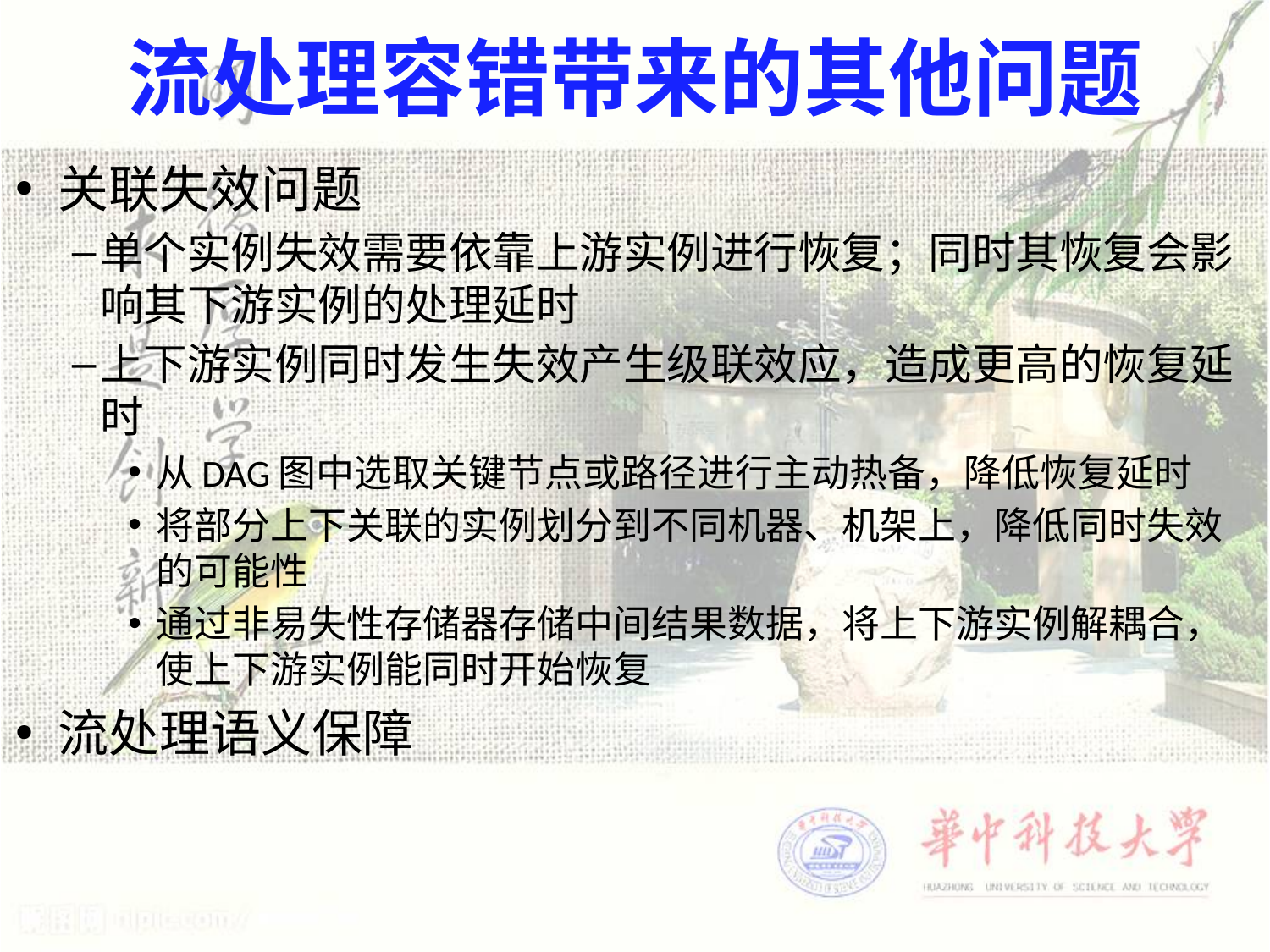

# 流处理容错带来的其他问题

关联失效问题
单个实例失效需要依靠上游实例进行恢复；同时其恢复会影响其下游实例的处理延时
上下游实例同时发生失效产生级联效应，造成更高的恢复延时
从DAG图中选取关键节点或路径进行主动热备，降低恢复延时
将部分上下关联的实例划分到不同机器、机架上，降低同时失效的可能性
通过非易失性存储器存储中间结果数据，将上下游实例解耦合，使上下游实例能同时开始恢复
流处理语义保障